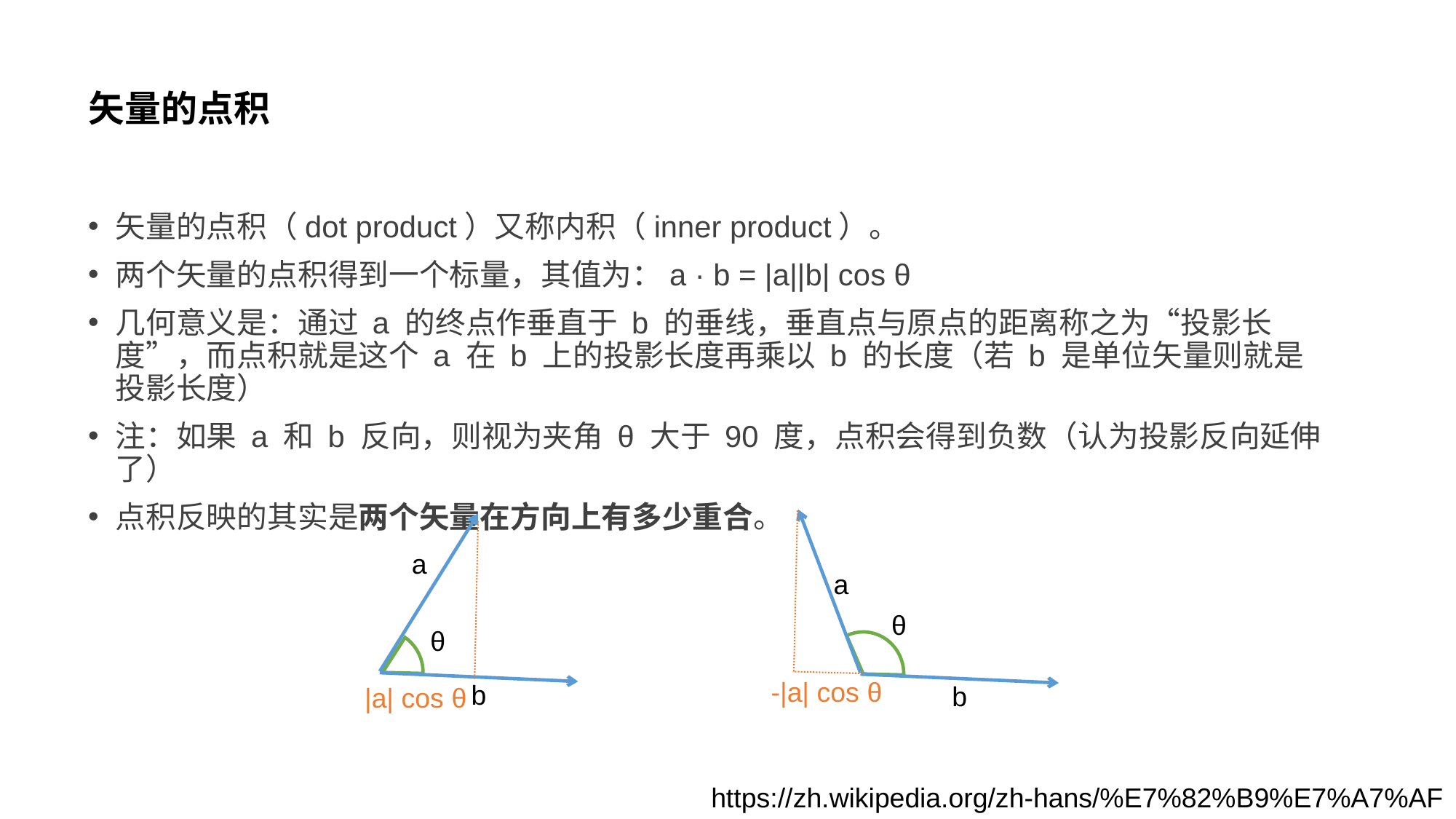

# 矢量的点积
矢量的点积（dot product）又称内积（inner product）。
两个矢量的点积得到一个标量，其值为：a · b = |a||b| cos θ
几何意义是：通过 a 的终点作垂直于 b 的垂线，垂直点与原点的距离称之为“投影长度”，而点积就是这个 a 在 b 上的投影长度再乘以 b 的长度（若 b 是单位矢量则就是投影长度）
注：如果 a 和 b 反向，则视为夹角 θ 大于 90 度，点积会得到负数（认为投影反向延伸了）
点积反映的其实是两个矢量在方向上有多少重合。
θ

a
b
θ

a
b
-|a| cos θ
|a| cos θ
https://zh.wikipedia.org/zh-hans/%E7%82%B9%E7%A7%AF